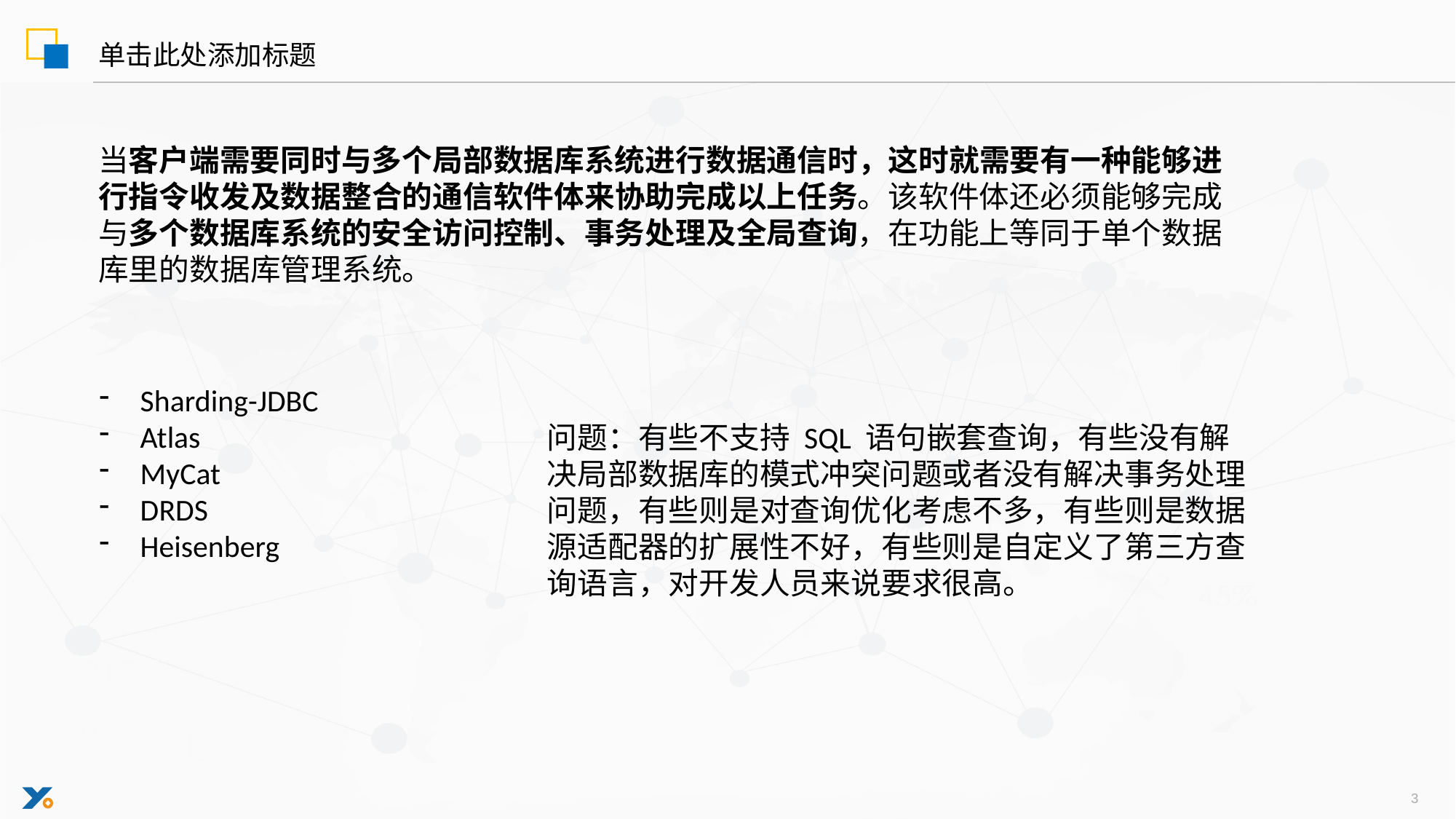

单击此处添加标题
当客户端需要同时与多个局部数据库系统进行数据通信时，这时就需要有一种能够进行指令收发及数据整合的通信软件体来协助完成以上任务。该软件体还必须能够完成与多个数据库系统的安全访问控制、事务处理及全局查询，在功能上等同于单个数据库里的数据库管理系统。
Sharding-JDBC
Atlas
MyCat
DRDS
Heisenberg
问题：有些不支持 SQL 语句嵌套查询，有些没有解决局部数据库的模式冲突问题或者没有解决事务处理问题，有些则是对查询优化考虑不多，有些则是数据源适配器的扩展性不好，有些则是自定义了第三方查询语言，对开发人员来说要求很高。